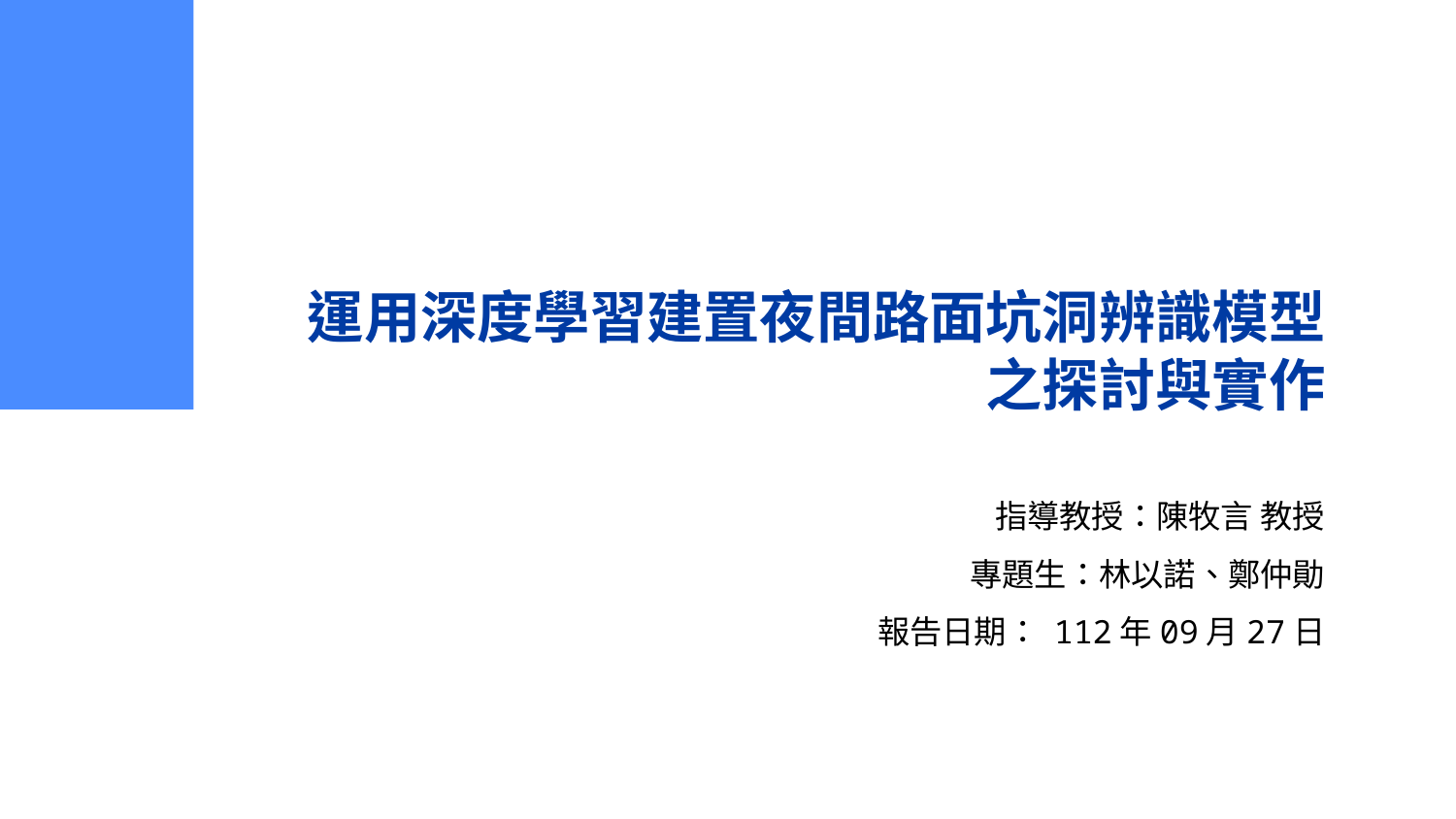

# 運用深度學習建置夜間路面坑洞辨識模型之探討與實作
指導教授：陳牧言 教授
專題生：林以諾、鄭仲勛
報告日期： 112年09月27日